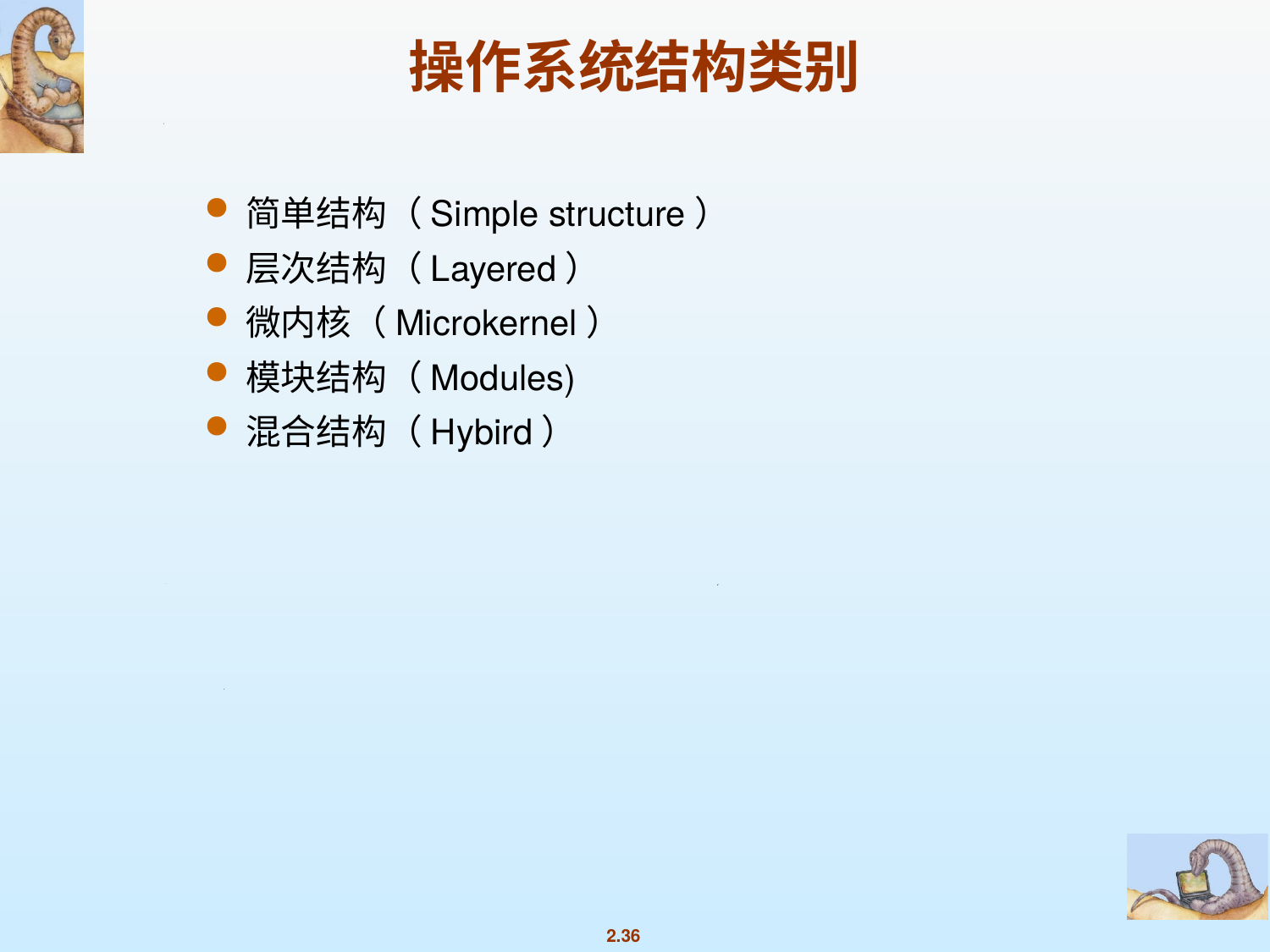

# 操作系统结构类别
简单结构（Simple structure）
层次结构（Layered）
微内核（Microkernel）
模块结构（Modules)
混合结构（Hybird）